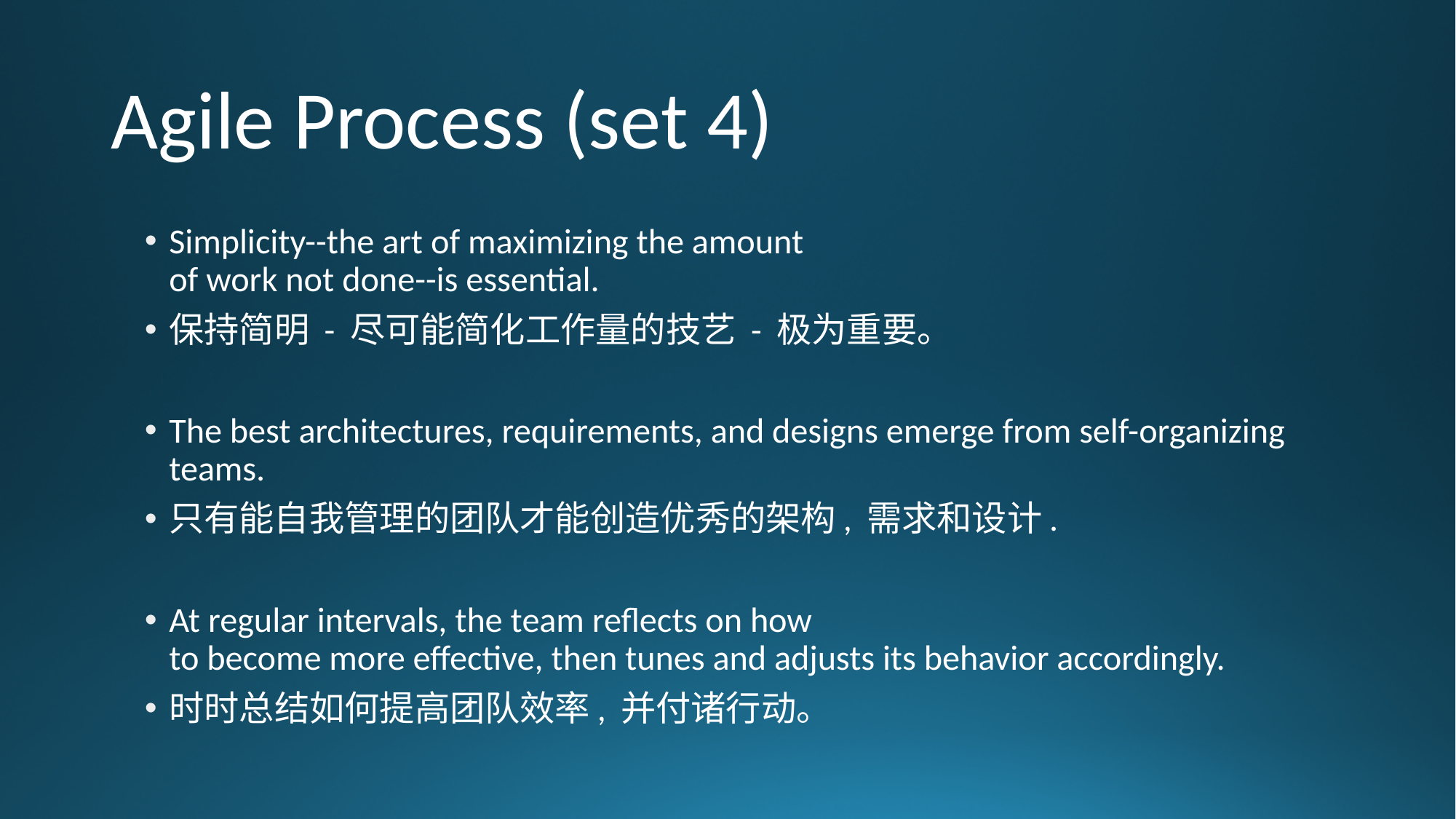

# Agile Process (set 4)
Simplicity--the art of maximizing the amount
of work not done--is essential.
保持简明 - 尽可能简化工作量的技艺 - 极为重要。

The best architectures, requirements, and designs emerge from self-organizing teams.
只有能自我管理的团队才能创造优秀的架构, 需求和设计.

At regular intervals, the team reflects on how
to become more effective, then tunes and adjusts its behavior accordingly.
时时总结如何提高团队效率, 并付诸行动。